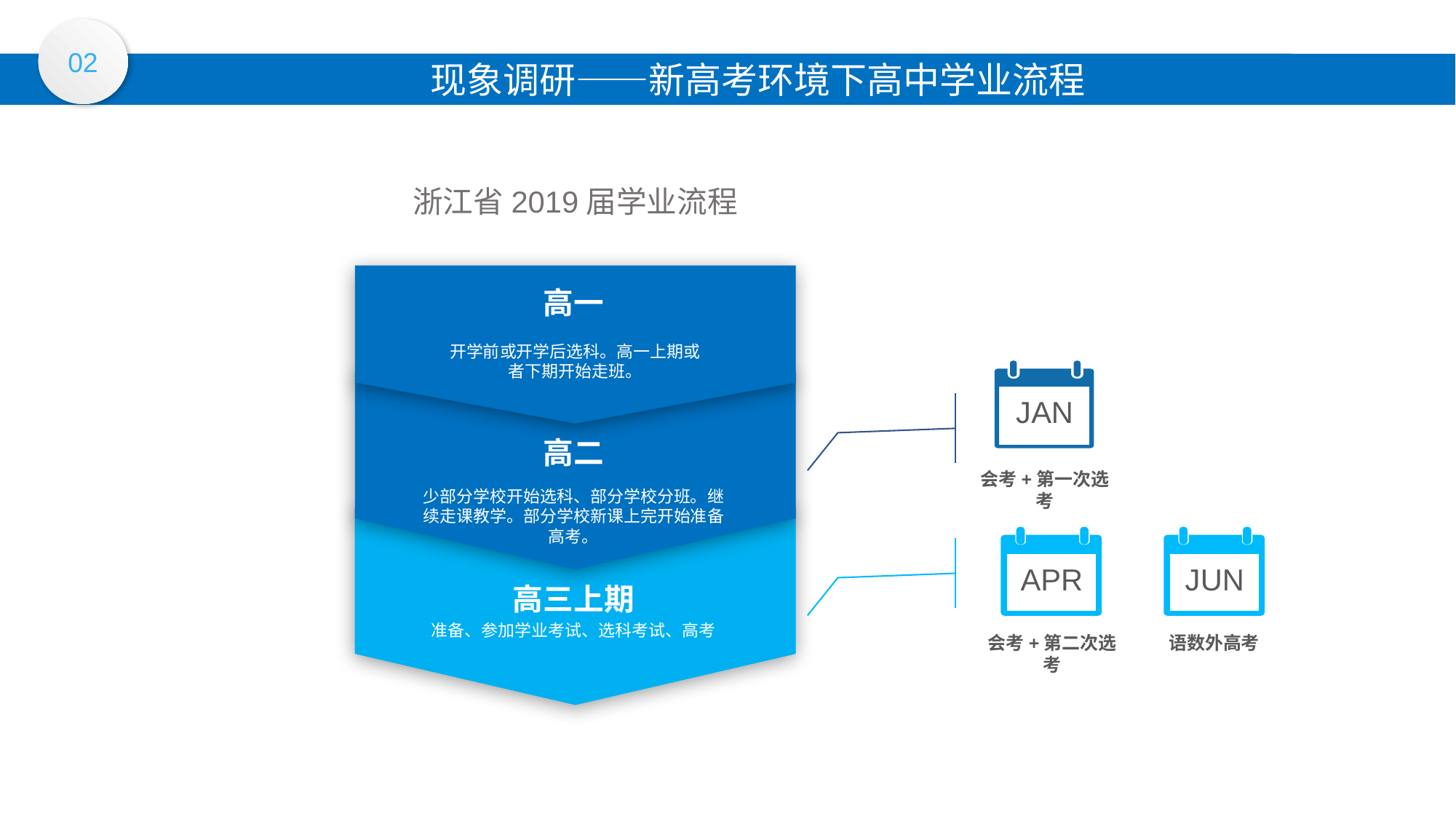

02
现象调研——新高考环境下高中学业流程
浙江省2019届学业流程

高一

开学前或开学后选科。高一上期或者下期开始走班。

高二

少部分学校开始选科、部分学校分班。继续走课教学。部分学校新课上完开始准备高考。
高三上期
准备、参加学业考试、选科考试、高考
高三下期
准备、参加学业考试、选考、高考

JAN
会考+第一次选考

APR
JUN
会考+第二次选考
语数外高考